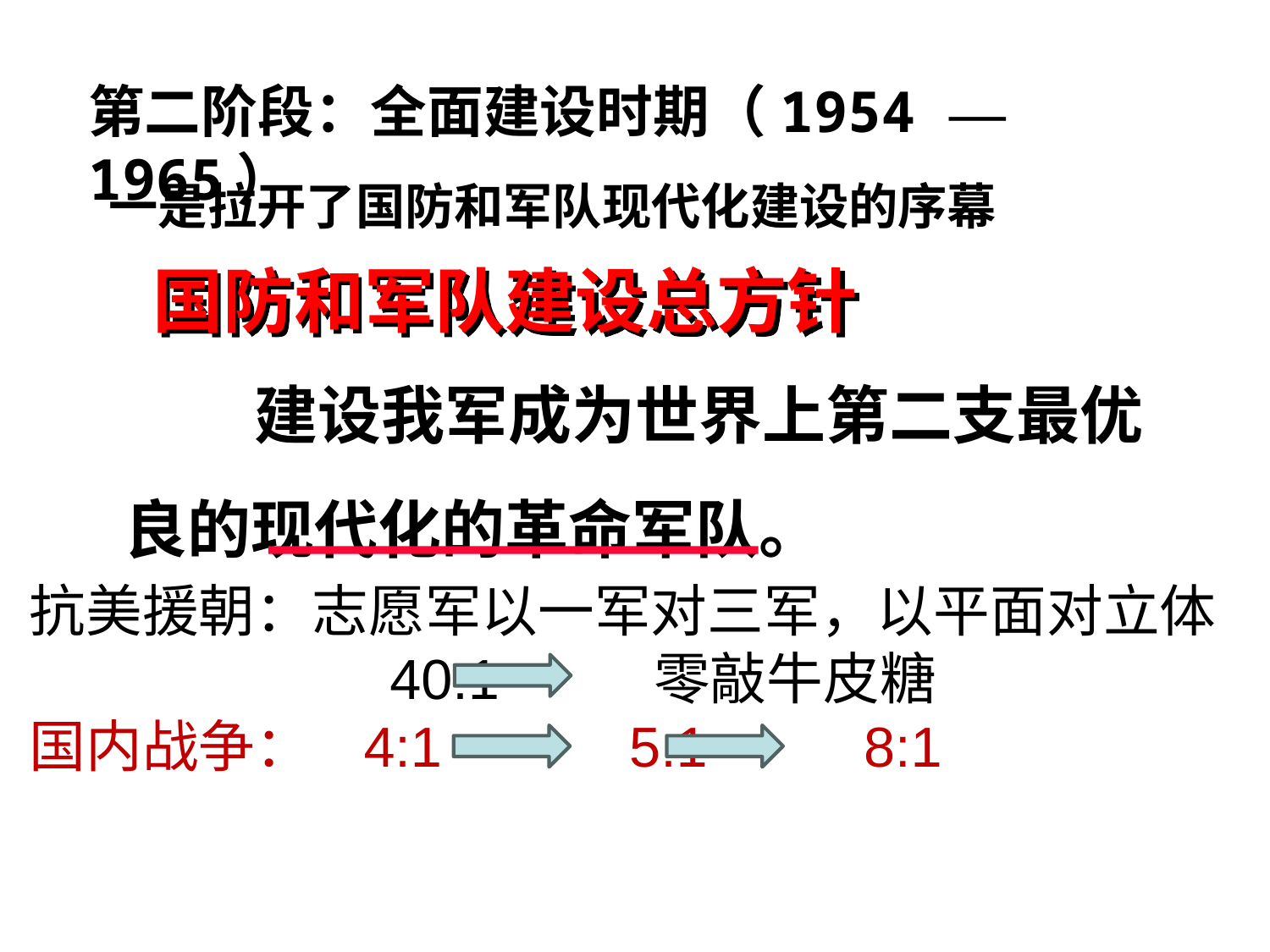

第二阶段：全面建设时期（1954 — 1965）
一是拉开了国防和军队现代化建设的序幕
国防和军队建设总方针
        建设我军成为世界上第二支最优良的现代化的革命军队。

抗美援朝：志愿军以一军对三军，以平面对立体
                       40:1         零敲牛皮糖
国内战争：   4:1            5:1          8:1